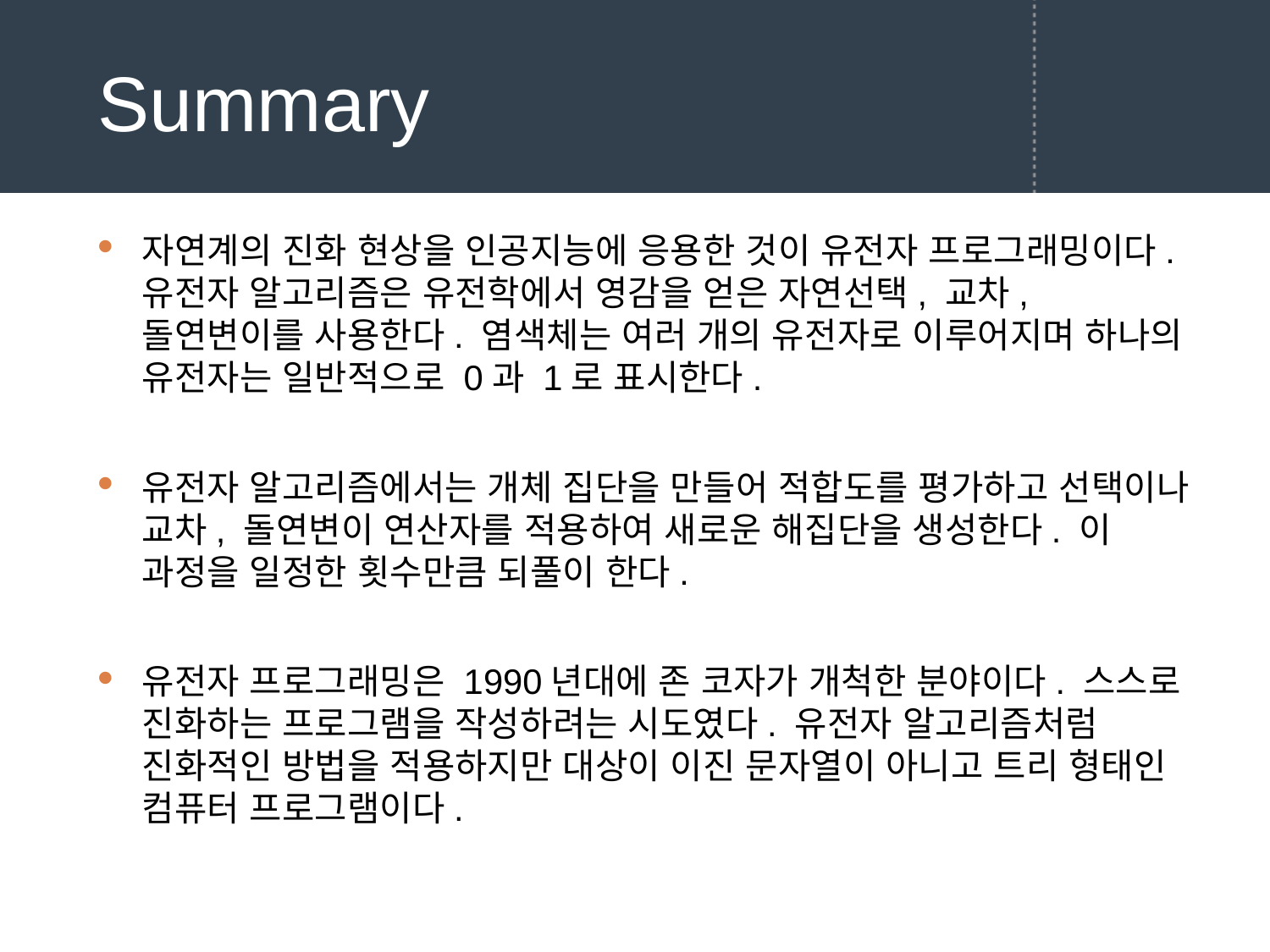

# Summary
자연계의 진화 현상을 인공지능에 응용한 것이 유전자 프로그래밍이다. 유전자 알고리즘은 유전학에서 영감을 얻은 자연선택, 교차, 돌연변이를 사용한다. 염색체는 여러 개의 유전자로 이루어지며 하나의 유전자는 일반적으로 0과 1로 표시한다.

유전자 알고리즘에서는 개체 집단을 만들어 적합도를 평가하고 선택이나 교차, 돌연변이 연산자를 적용하여 새로운 해집단을 생성한다. 이 과정을 일정한 횟수만큼 되풀이 한다.

유전자 프로그래밍은 1990년대에 존 코자가 개척한 분야이다. 스스로 진화하는 프로그램을 작성하려는 시도였다. 유전자 알고리즘처럼 진화적인 방법을 적용하지만 대상이 이진 문자열이 아니고 트리 형태인 컴퓨터 프로그램이다.